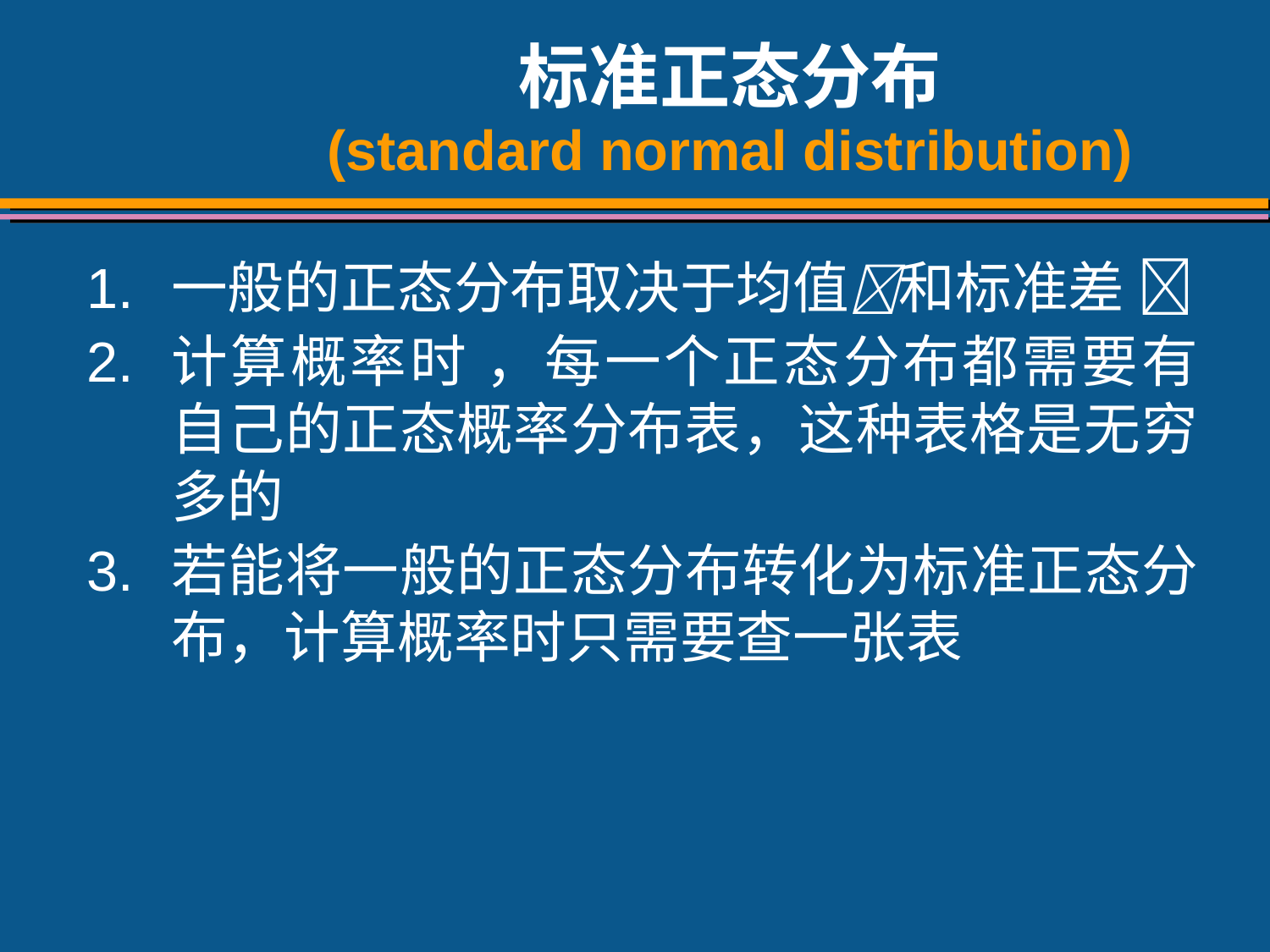

# 标准正态分布 (standard normal distribution)
一般的正态分布取决于均值μ和标准差 σ
计算概率时 ，每一个正态分布都需要有自己的正态概率分布表，这种表格是无穷多的
若能将一般的正态分布转化为标准正态分布，计算概率时只需要查一张表